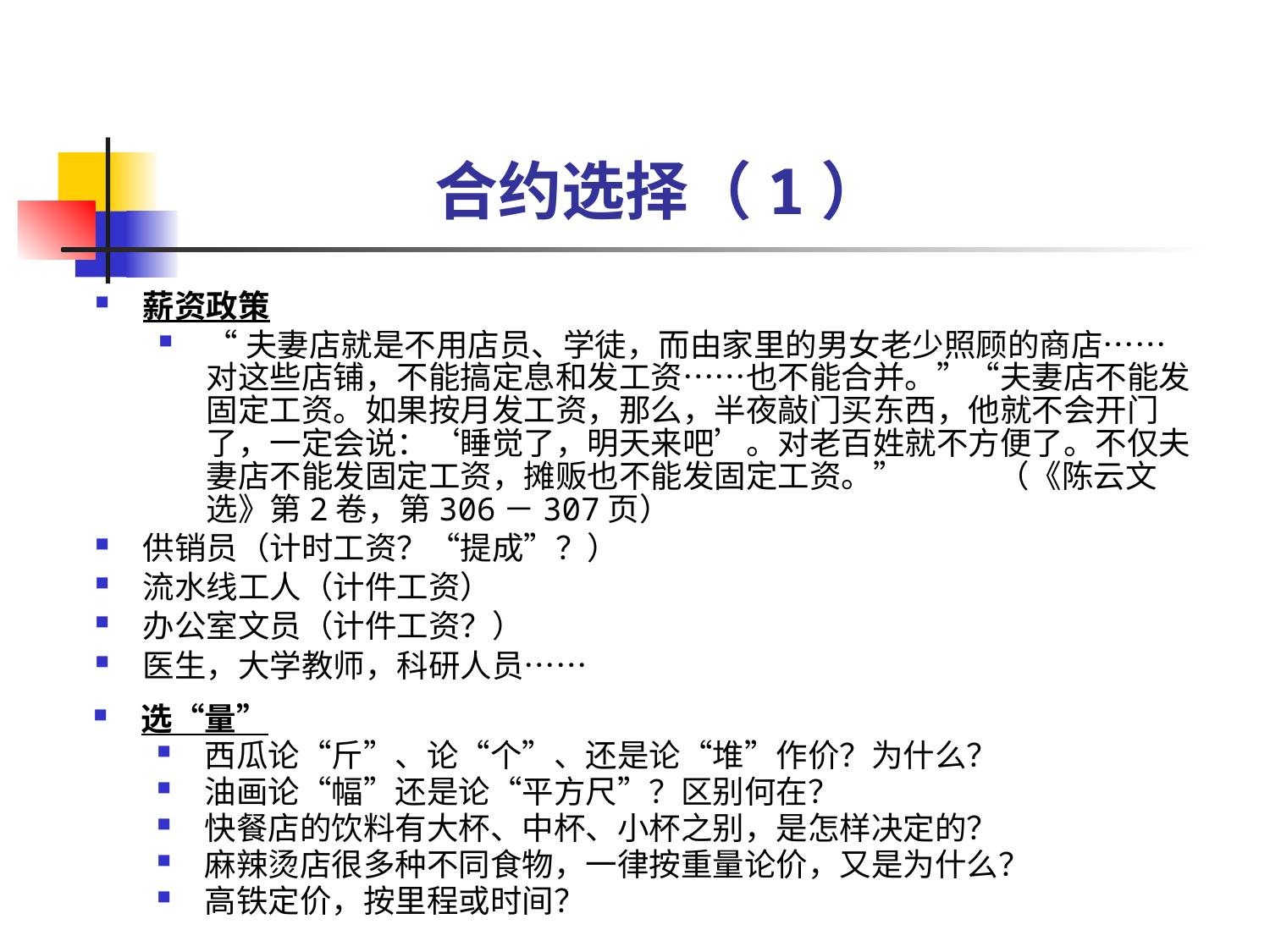

合约选择（1）
薪资政策
“夫妻店就是不用店员、学徒，而由家里的男女老少照顾的商店……对这些店铺，不能搞定息和发工资……也不能合并。”“夫妻店不能发固定工资。如果按月发工资，那么，半夜敲门买东西，他就不会开门了，一定会说：‘睡觉了，明天来吧’。对老百姓就不方便了。不仅夫妻店不能发固定工资，摊贩也不能发固定工资。”             （《陈云文选》第2卷，第306－307页）
供销员（计时工资？“提成”？）
流水线工人（计件工资）
办公室文员（计件工资？）
医生，大学教师，科研人员……

选“量”
西瓜论“斤”、论“个”、还是论“堆”作价？为什么？
油画论“幅”还是论“平方尺”？区别何在？
快餐店的饮料有大杯、中杯、小杯之别，是怎样决定的？
麻辣烫店很多种不同食物，一律按重量论价，又是为什么？
高铁定价，按里程或时间？